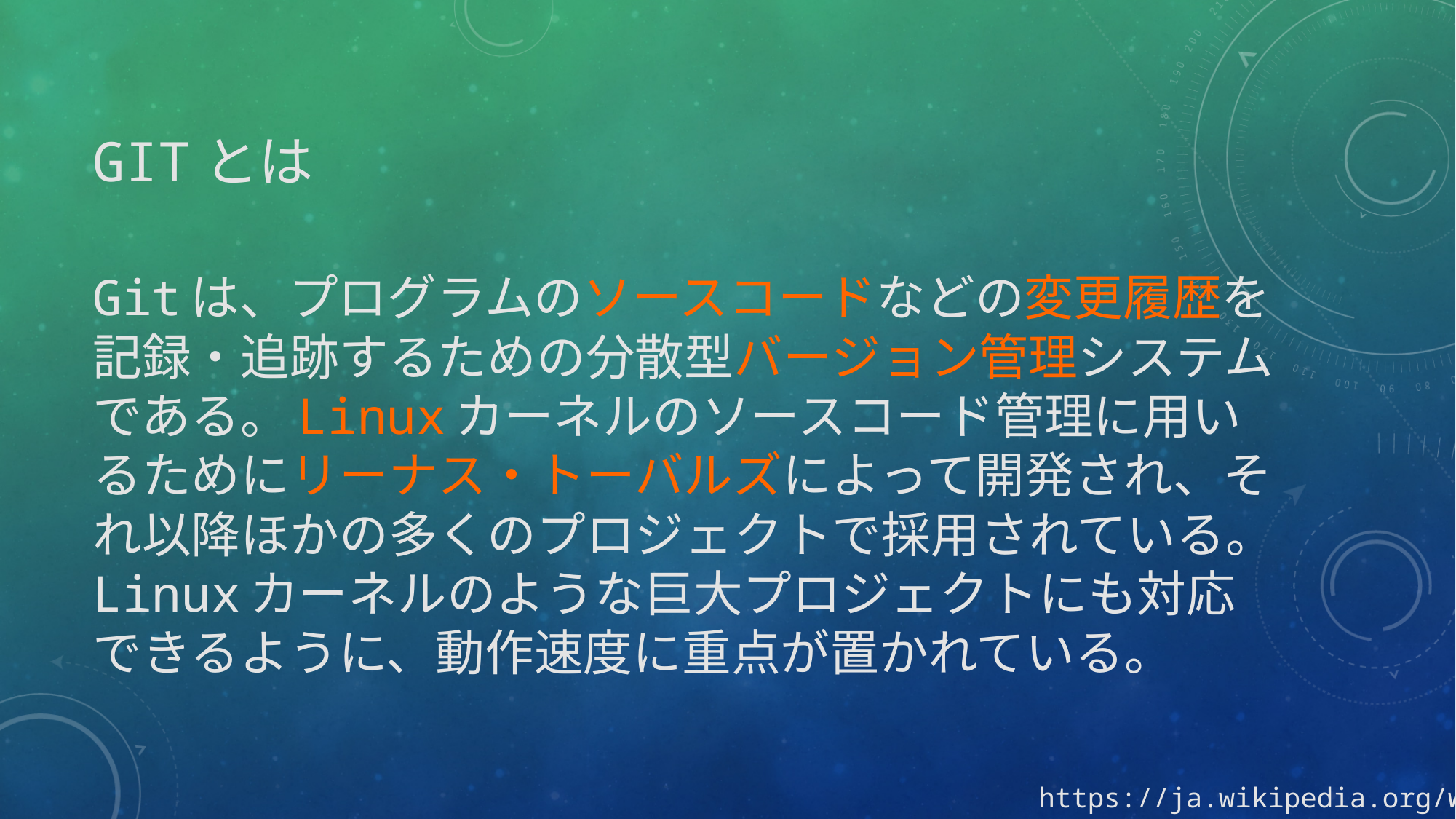

# Gitとは
Gitは、プログラムのソースコードなどの変更履歴を記録・追跡するための分散型バージョン管理システムである。Linuxカーネルのソースコード管理に用いるためにリーナス・トーバルズによって開発され、それ以降ほかの多くのプロジェクトで採用されている。Linuxカーネルのような巨大プロジェクトにも対応できるように、動作速度に重点が置かれている。
https://ja.wikipedia.org/wiki/Git